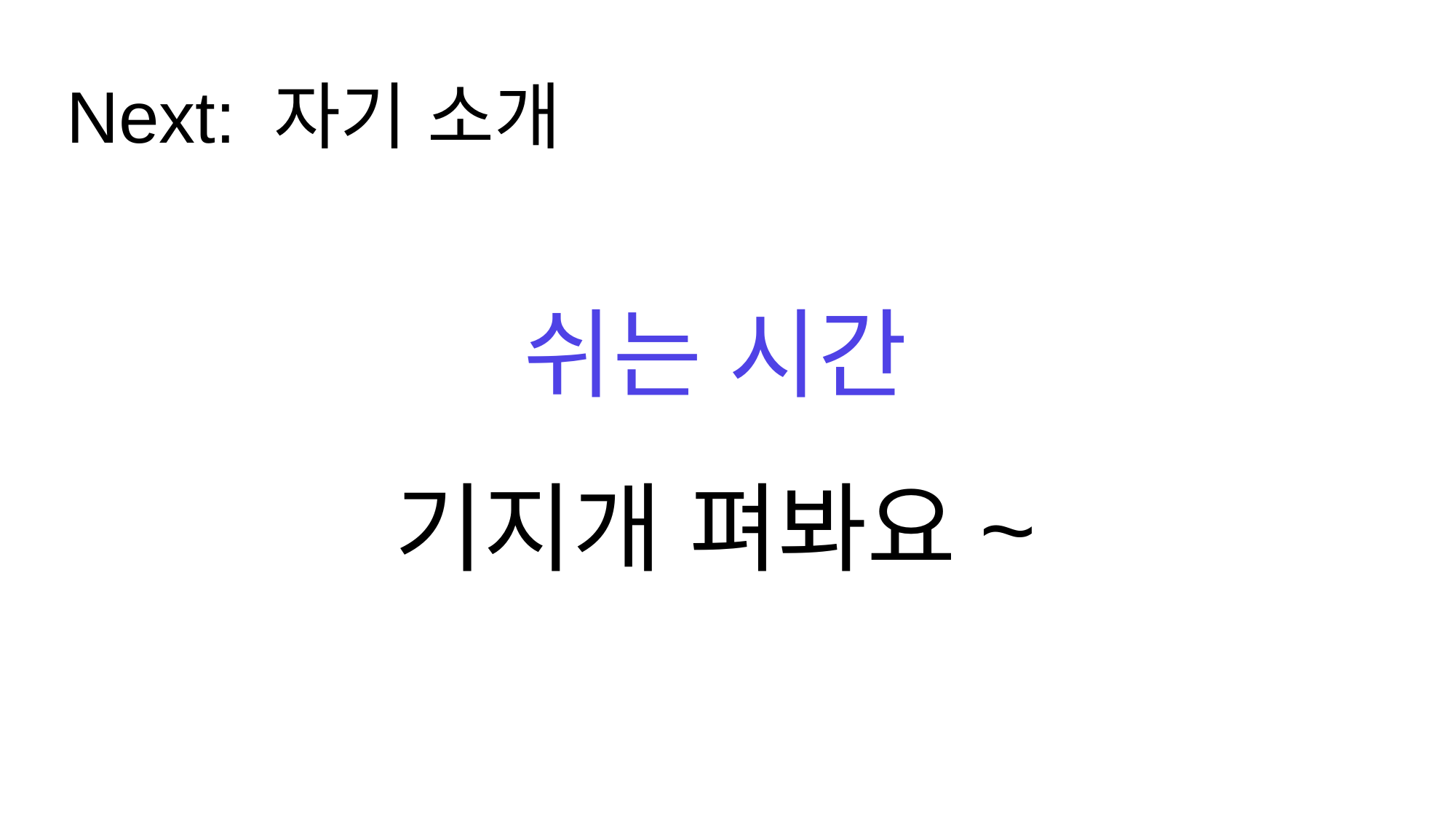

Next: 자기 소개
쉬는 시간
기지개 펴봐요~